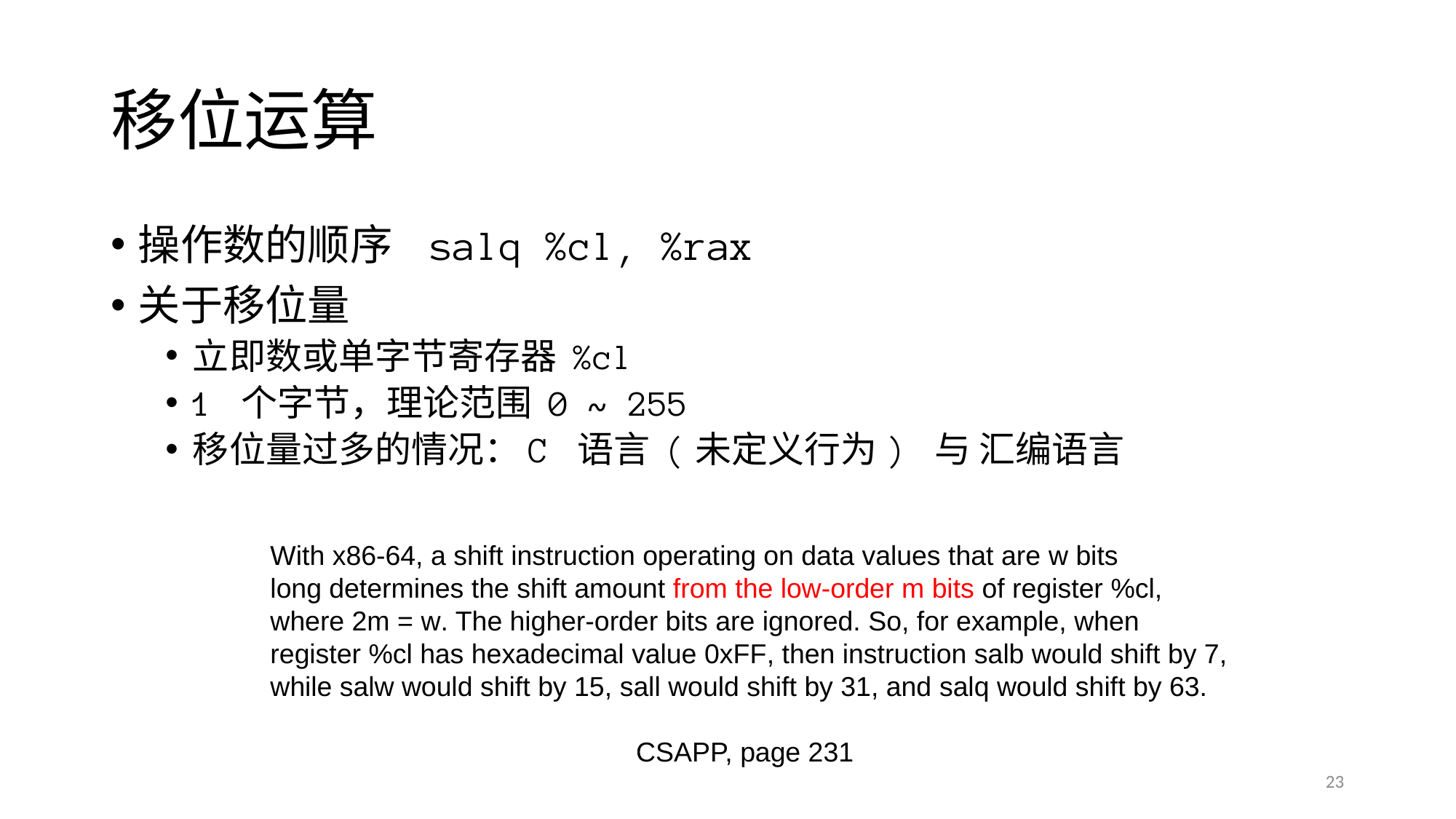

# 移位运算
操作数的顺序   salq %cl, %rax
关于移位量
立即数或单字节寄存器 %cl
1 个字节，理论范围 0 ~ 255
移位量过多的情况：C 语言 (未定义行为) 与 汇编语言
With x86-64, a shift instruction operating on data values that are w bits
long determines the shift amount from the low-order m bits of register %cl,
where 2m = w. The higher-order bits are ignored. So, for example, when
register %cl has hexadecimal value 0xFF, then instruction salb would shift by 7,
while salw would shift by 15, sall would shift by 31, and salq would shift by 63.

CSAPP, page 231

23